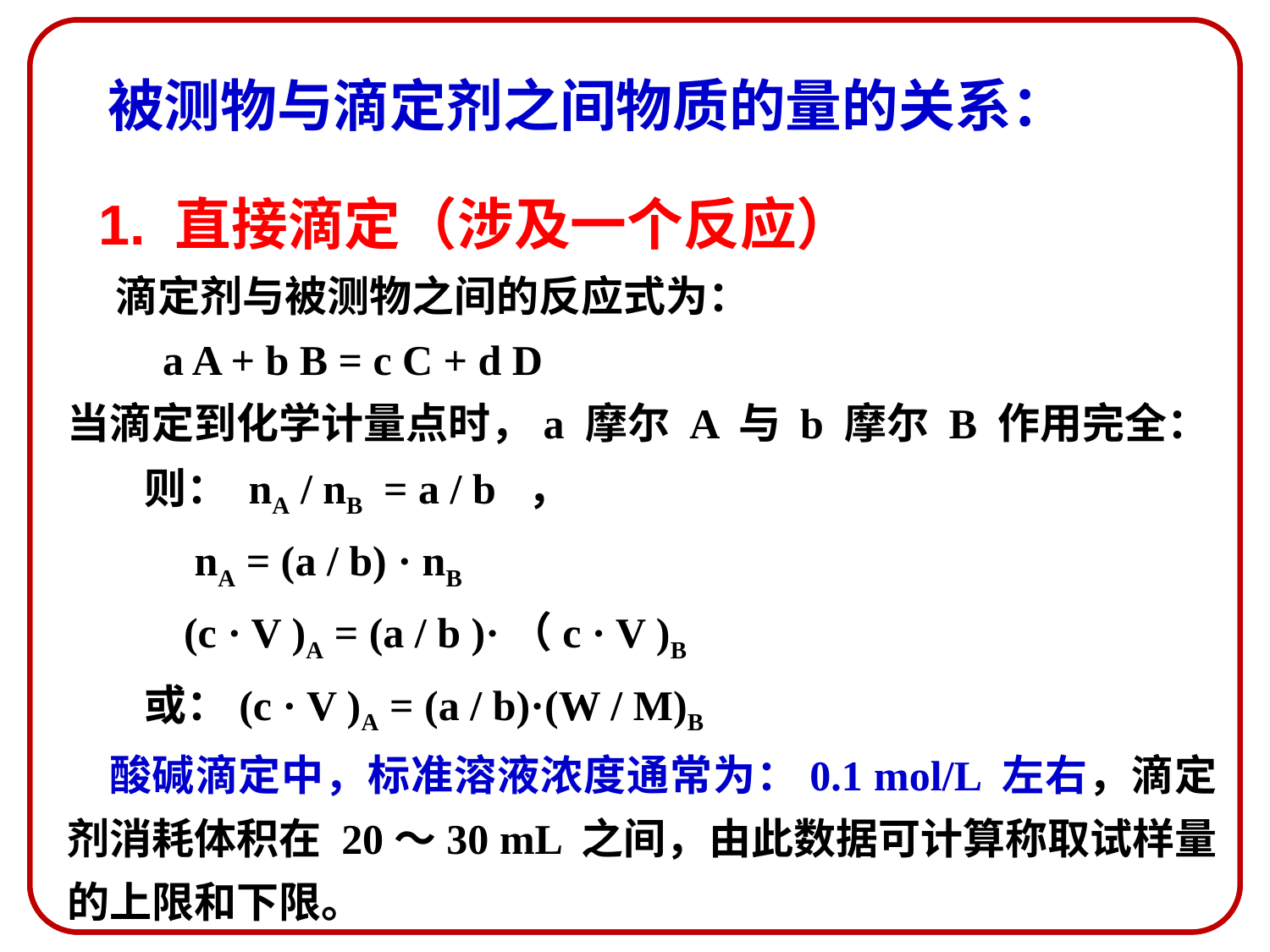

# 被测物与滴定剂之间物质的量的关系：
  1. 直接滴定（涉及一个反应）
    滴定剂与被测物之间的反应式为：
         a A + b B = c C + d D
当滴定到化学计量点时，a 摩尔 A 与 b 摩尔 B 作用完全：
       则： nA / nB  = a / b  ，
            nA = (a / b) · nB
           (c · V )A = (a / b )·（c · V )B
       或：(c · V )A = (a / b)·(W / M)B
   酸碱滴定中，标准溶液浓度通常为：0.1 mol/L 左右，滴定剂消耗体积在 20～30 mL 之间，由此数据可计算称取试样量的上限和下限。